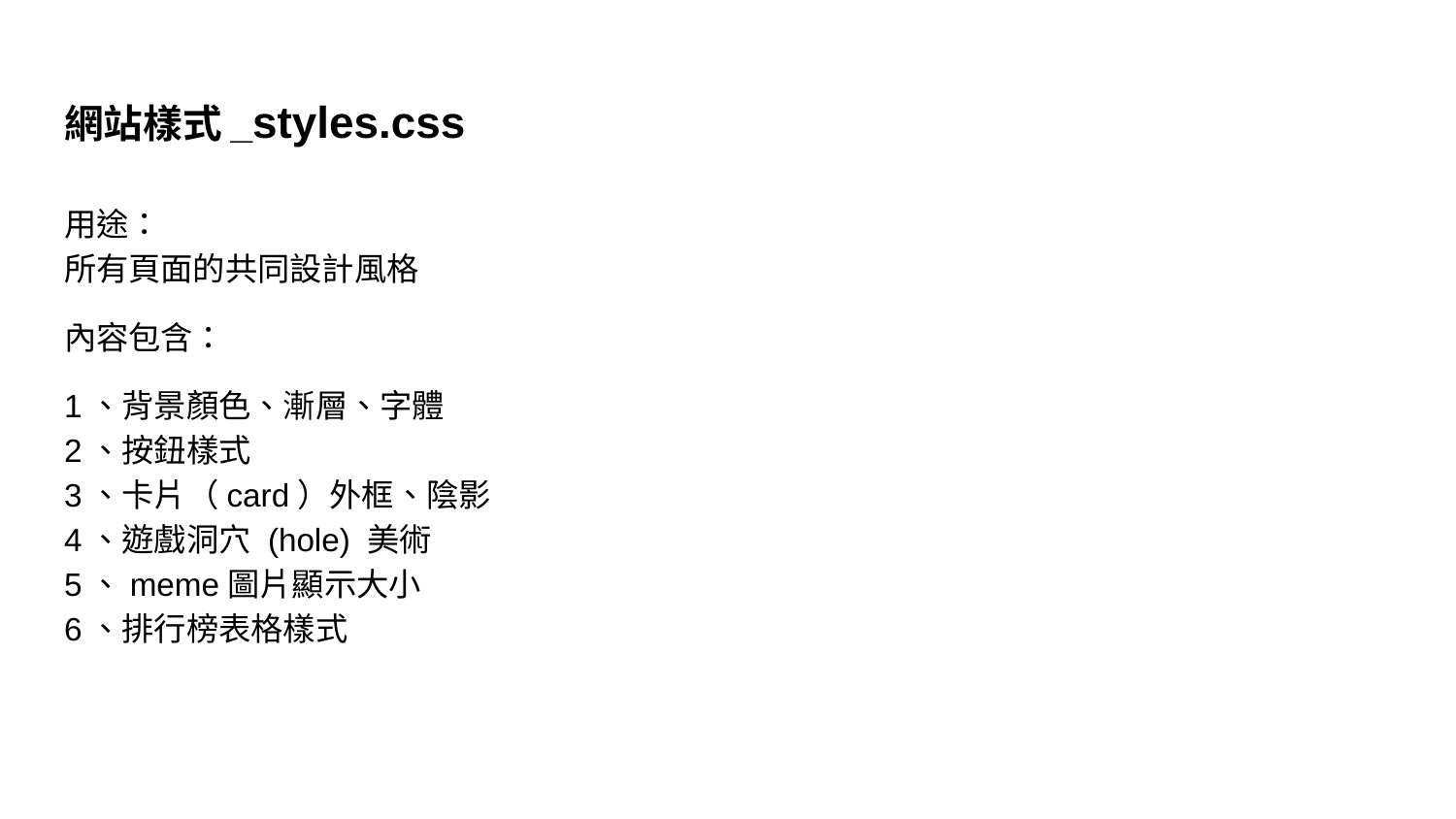

# 網站樣式_styles.css

用途：
所有頁面的共同設計風格
內容包含：
1、背景顏色、漸層、字體
2、按鈕樣式
3、卡片（card）外框、陰影
4、遊戲洞穴 (hole) 美術
5、meme圖片顯示大小
6、排行榜表格樣式